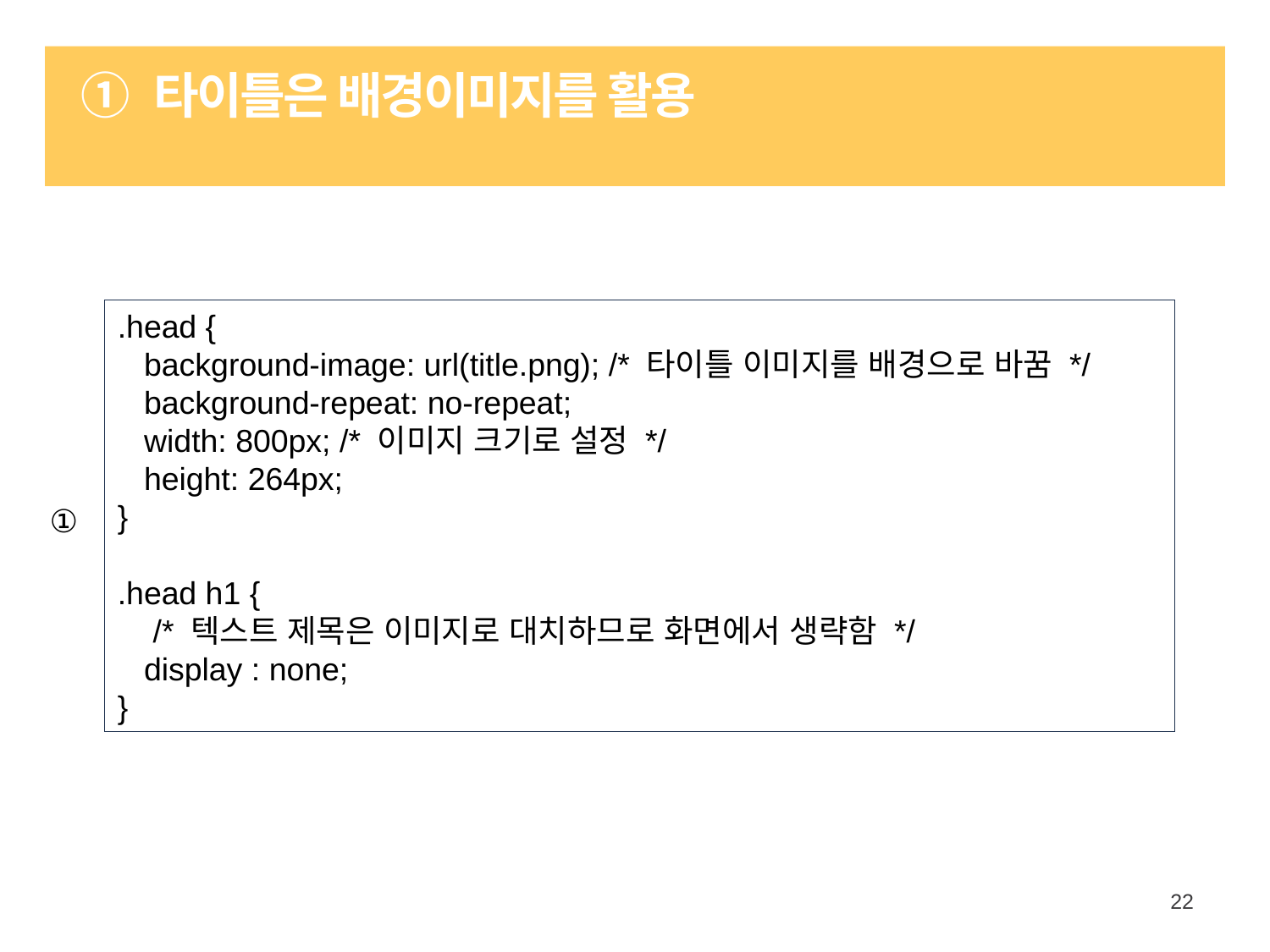

# ① 타이틀은 배경이미지를 활용
.head {
   background-image: url(title.png); /* 타이틀 이미지를 배경으로 바꿈 */
   background-repeat: no-repeat;
   width: 800px; /* 이미지 크기로 설정 */
   height: 264px;
}

.head h1 {
    /* 텍스트 제목은 이미지로 대치하므로 화면에서 생략함 */
   display : none;
}
①
22